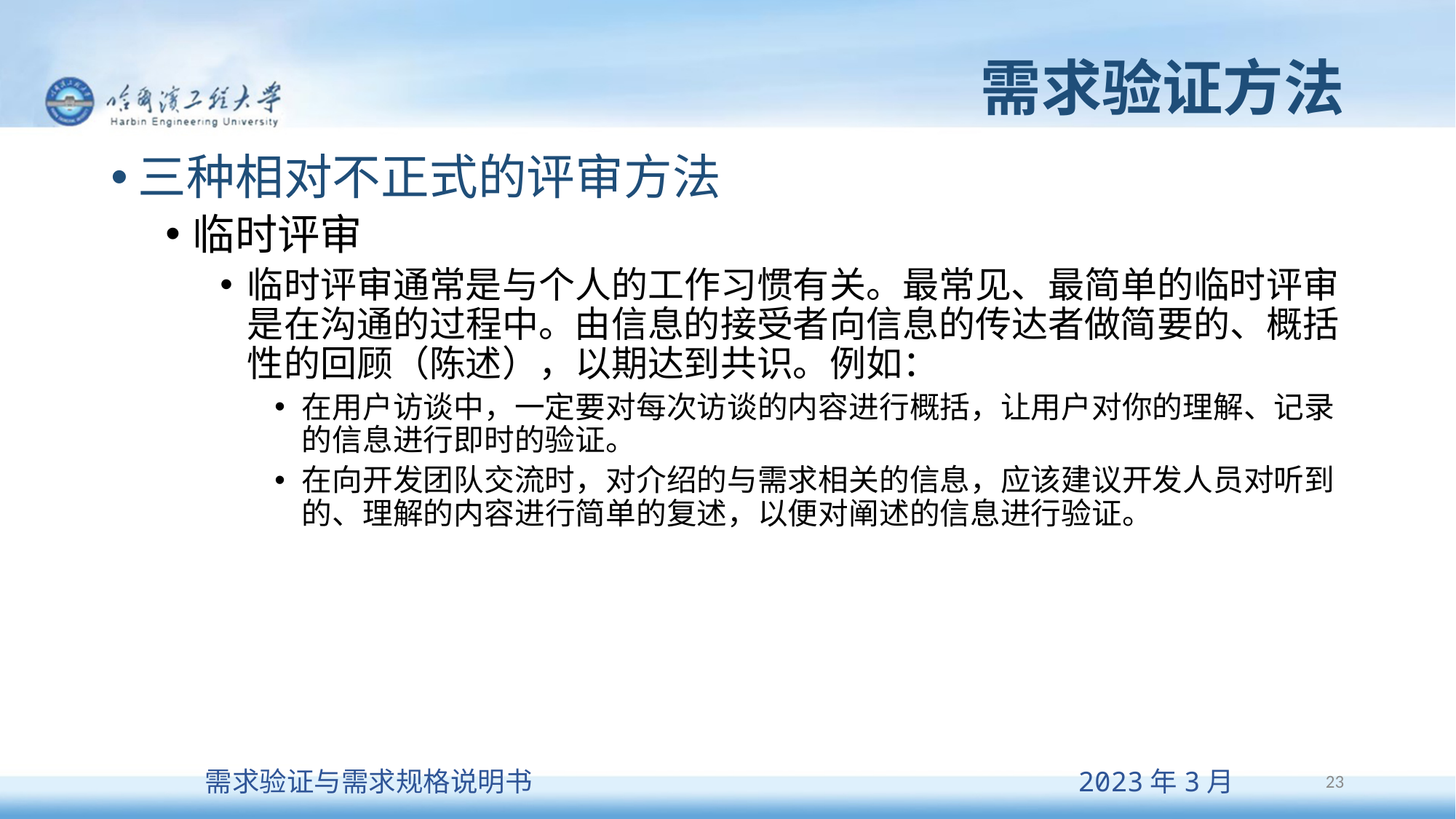

# 需求验证方法
三种相对不正式的评审方法
临时评审
临时评审通常是与个人的工作习惯有关。最常见、最简单的临时评审是在沟通的过程中。由信息的接受者向信息的传达者做简要的、概括性的回顾（陈述），以期达到共识。例如：
在用户访谈中，一定要对每次访谈的内容进行概括，让用户对你的理解、记录的信息进行即时的验证。
在向开发团队交流时，对介绍的与需求相关的信息，应该建议开发人员对听到的、理解的内容进行简单的复述，以便对阐述的信息进行验证。
23